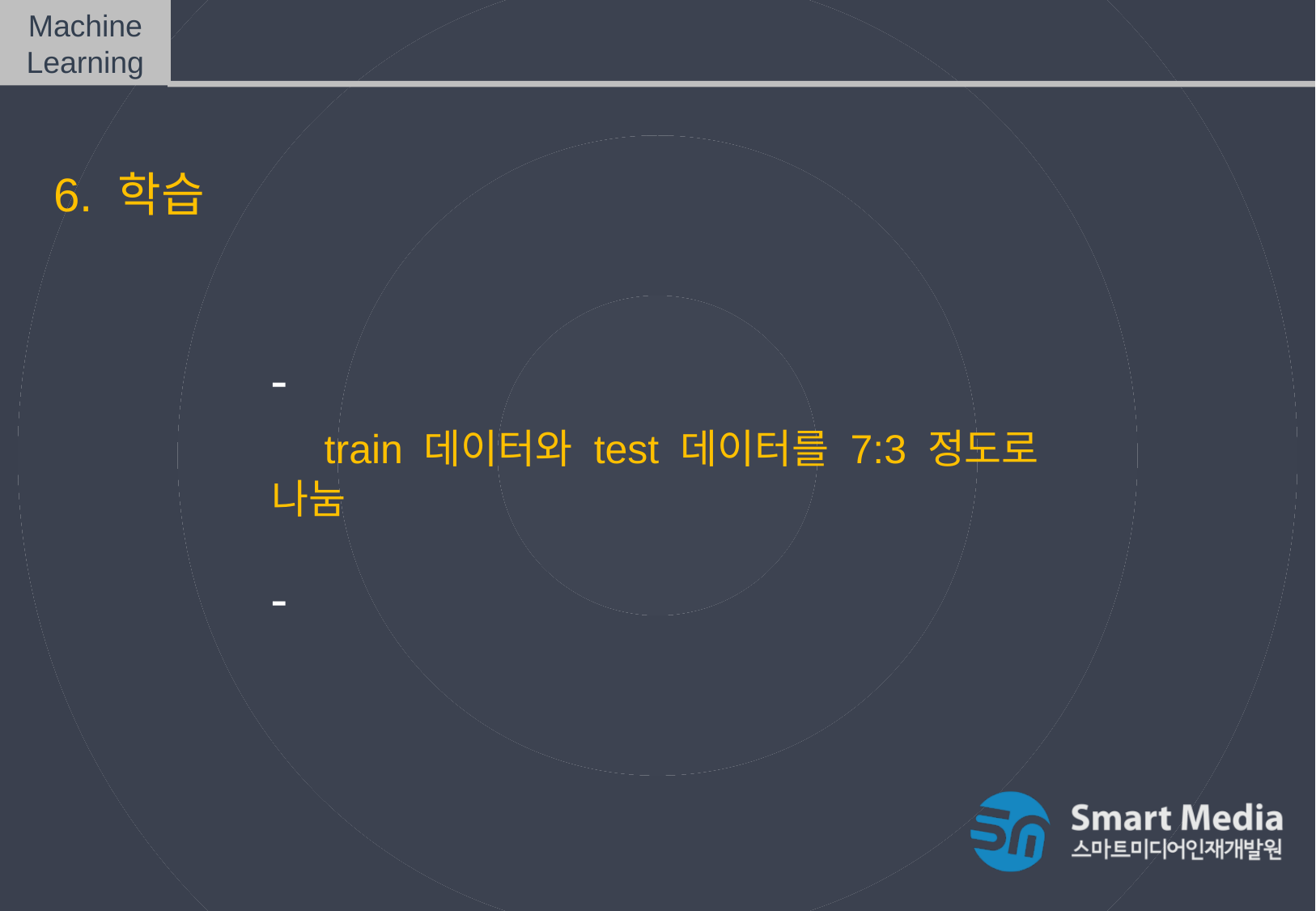

Machine Learning
머신러닝(Machine Learning) 과정

6. 학습
model.fit(X_train,y_train)
    train 데이터와 test 데이터를 7:3 정도로 나눔

model.predict (X_test)